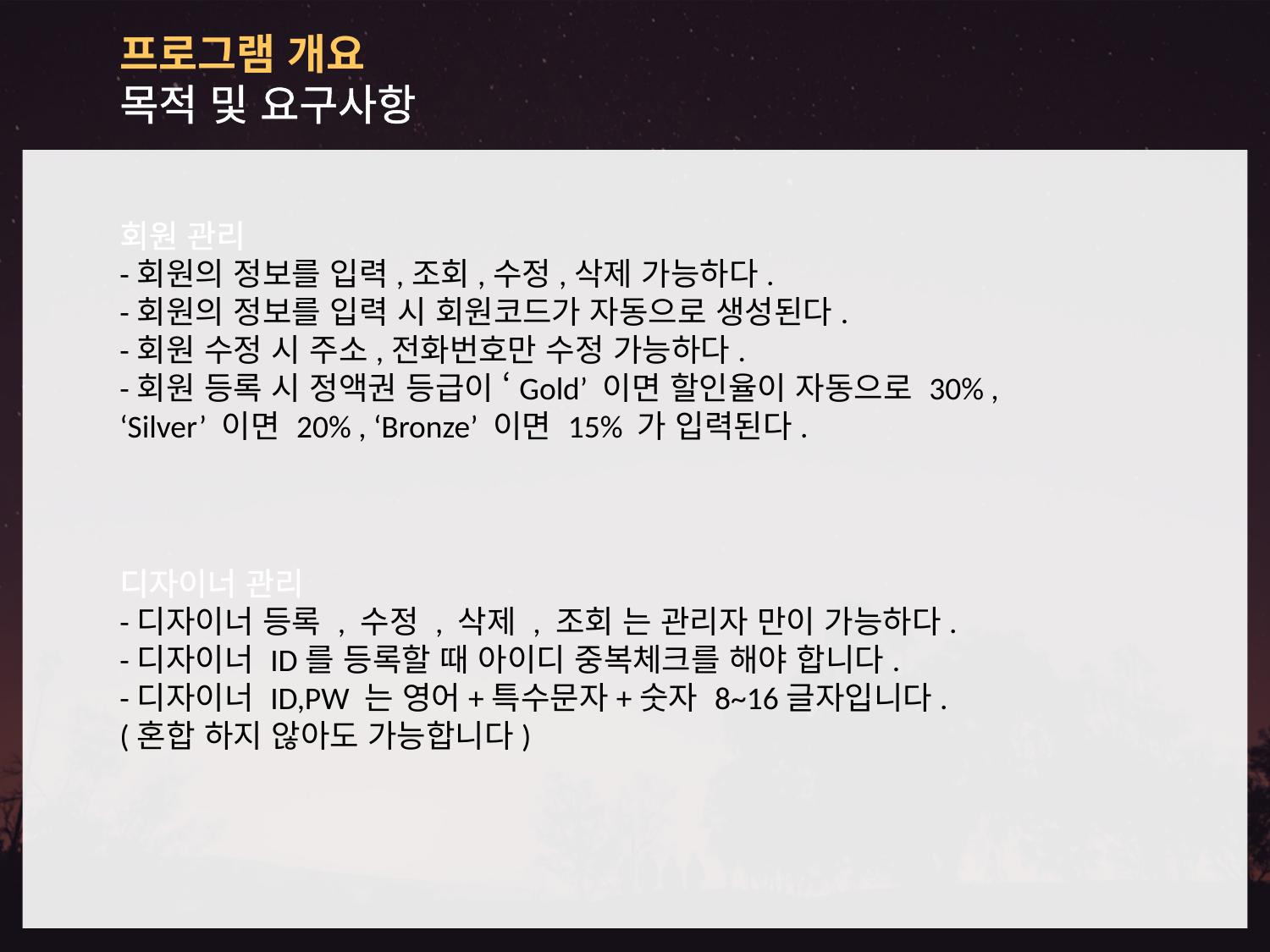

프로그램 개요
목적 및 요구사항

회원 관리
-회원의 정보를 입력,조회,수정,삭제 가능하다.
-회원의 정보를 입력 시 회원코드가 자동으로 생성된다.
-회원 수정 시 주소,전화번호만 수정 가능하다.
-회원 등록 시 정액권 등급이 ‘Gold’ 이면 할인율이 자동으로 30% ,
‘Silver’ 이면 20% , ‘Bronze’ 이면 15% 가 입력된다.
디자이너 관리
-디자이너 등록 , 수정 , 삭제 , 조회 는 관리자 만이 가능하다.
-디자이너 ID를 등록할 때 아이디 중복체크를 해야 합니다.
-디자이너 ID,PW 는 영어+특수문자+숫자 8~16글자입니다.
(혼합 하지 않아도 가능합니다)